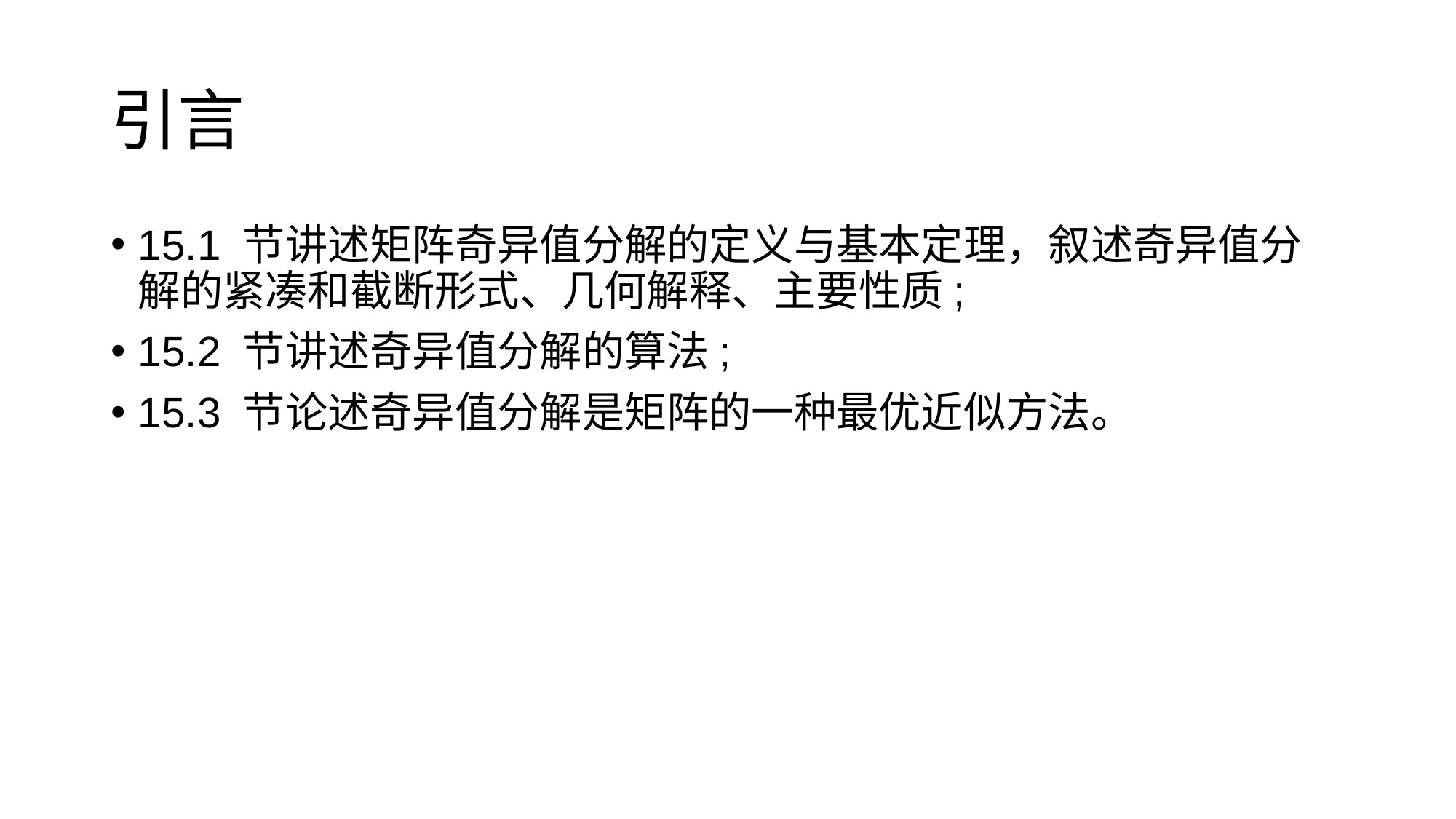

# 引言
15.1 节讲述矩阵奇异值分解的定义与基本定理，叙述奇异值分解的紧凑和截断形式、几何解释、主要性质;
15.2 节讲述奇异值分解的算法;
15.3 节论述奇异值分解是矩阵的一种最优近似方法。